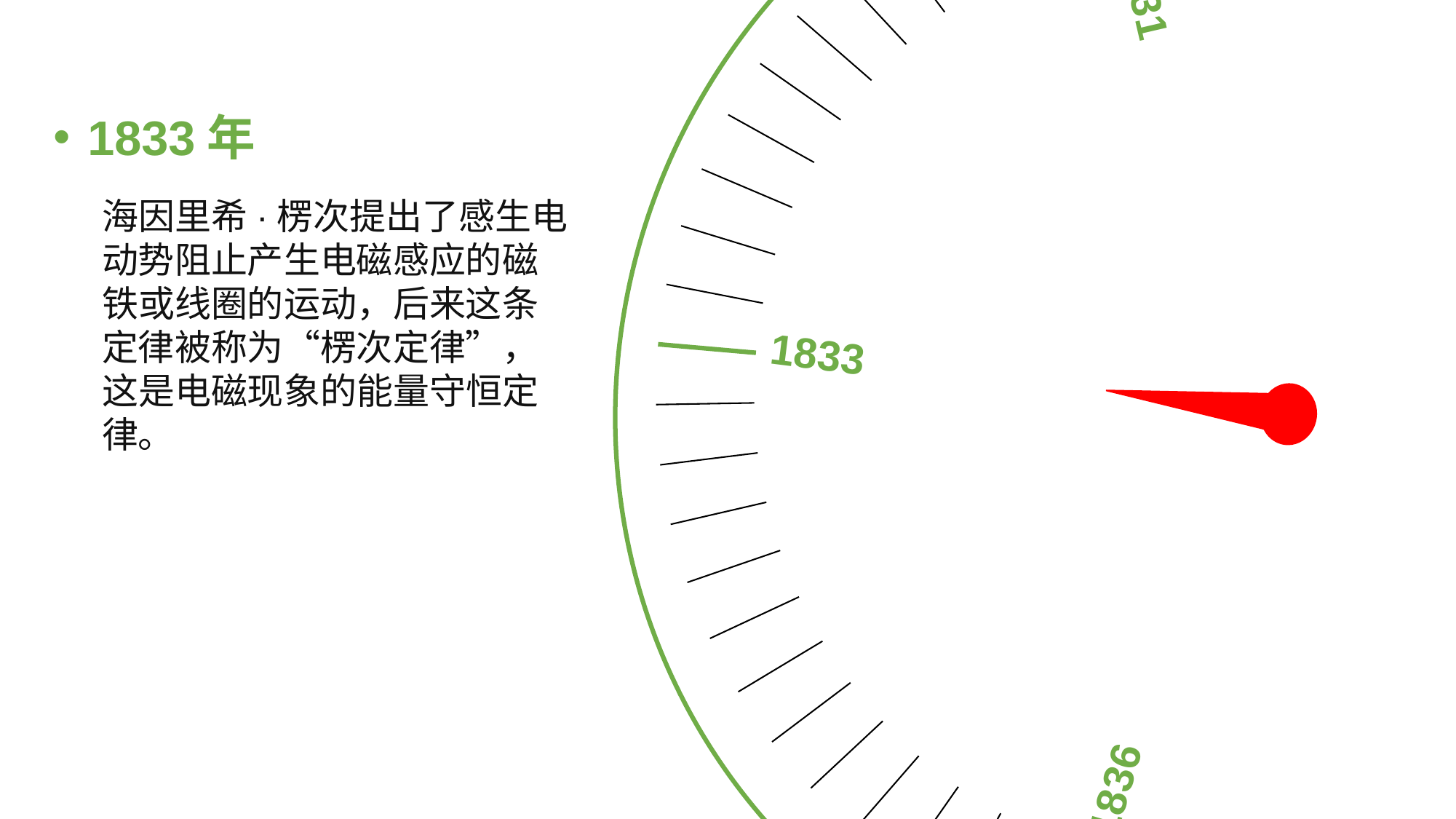

1842
1840
1831
1836
1833
1833年
海因里希·楞次提出了感生电动势阻止产生电磁感应的磁铁或线圈的运动，后来这条定律被称为“楞次定律”，这是电磁现象的能量守恒定律。